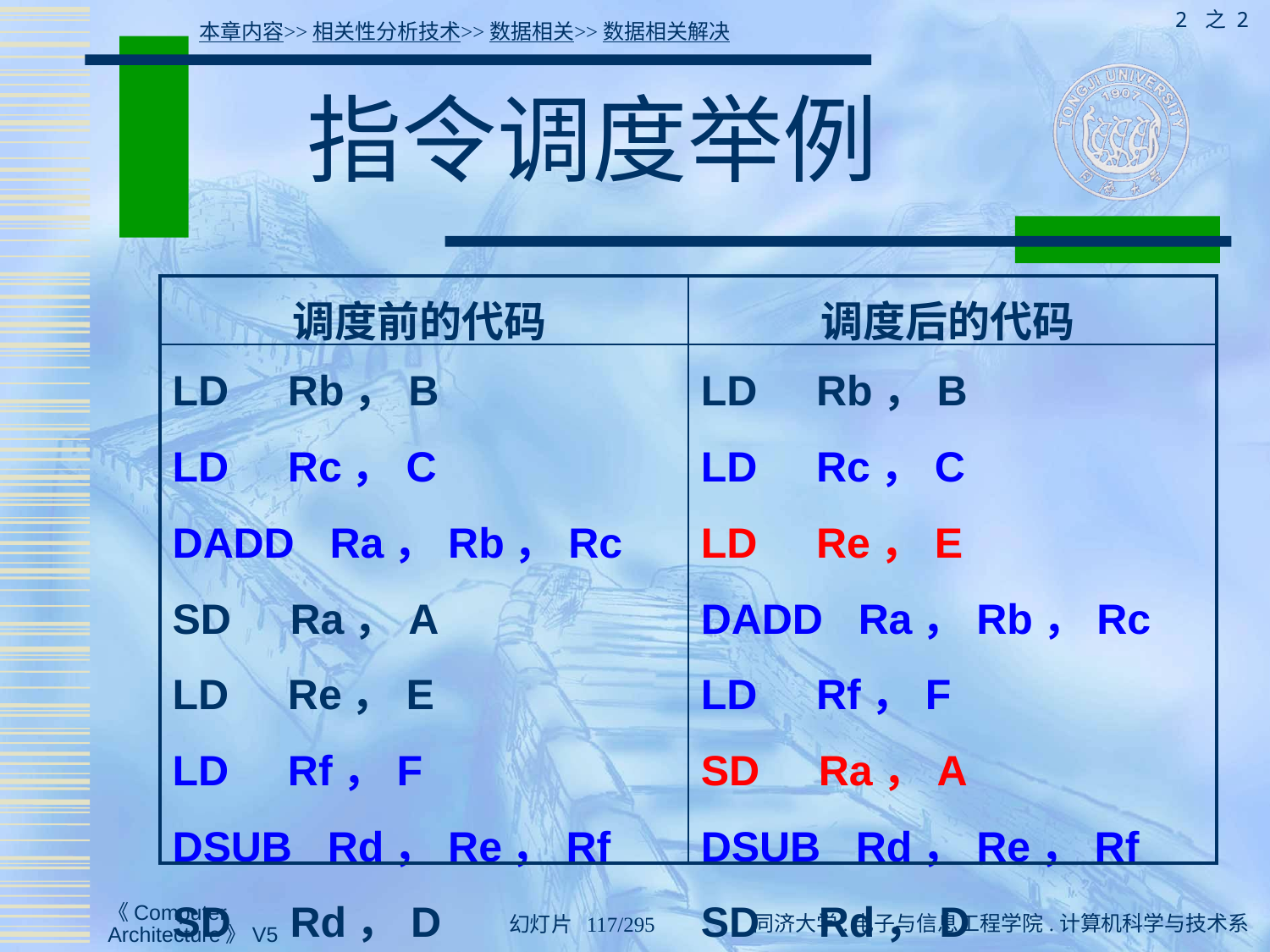

2 之 2
本章内容>>相关性分析技术>>数据相关>>数据相关解决
# 指令调度举例
| 调度前的代码 | 调度后的代码 |
| --- | --- |
| LD Rb，B LD Rc，C DADD Ra，Rb，Rc SD Ra，A LD Re，E LD Rf，F DSUB Rd，Re，Rf SD Rd，D | LD Rb，B LD Rc，C LD Re，E DADD Ra，Rb，Rc LD Rf，F SD Ra，A DSUB Rd，Re，Rf SD Rd，D |